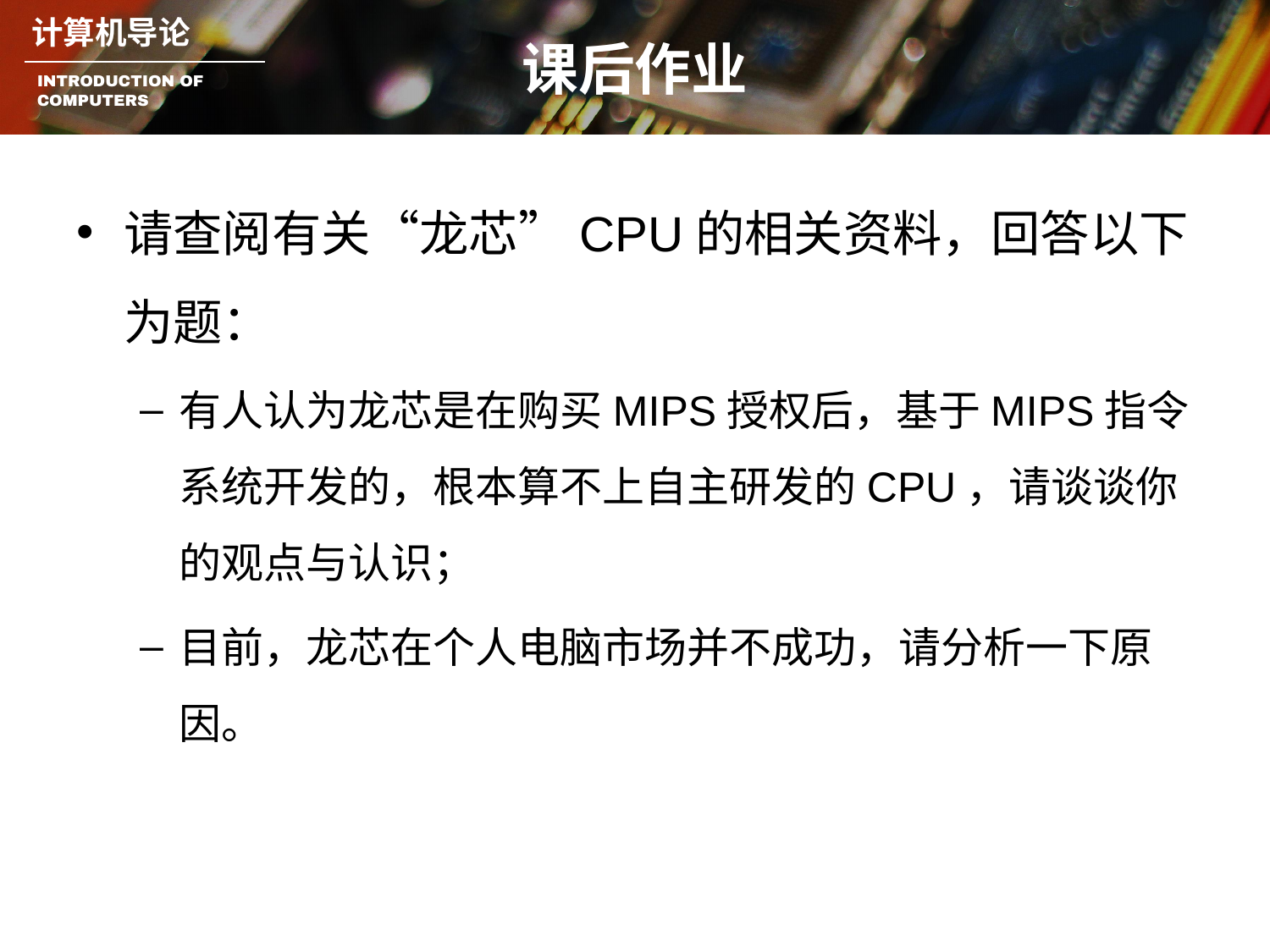

# 课后作业
请查阅有关“龙芯”CPU的相关资料，回答以下为题：
有人认为龙芯是在购买MIPS授权后，基于MIPS指令系统开发的，根本算不上自主研发的CPU，请谈谈你的观点与认识；
目前，龙芯在个人电脑市场并不成功，请分析一下原因。